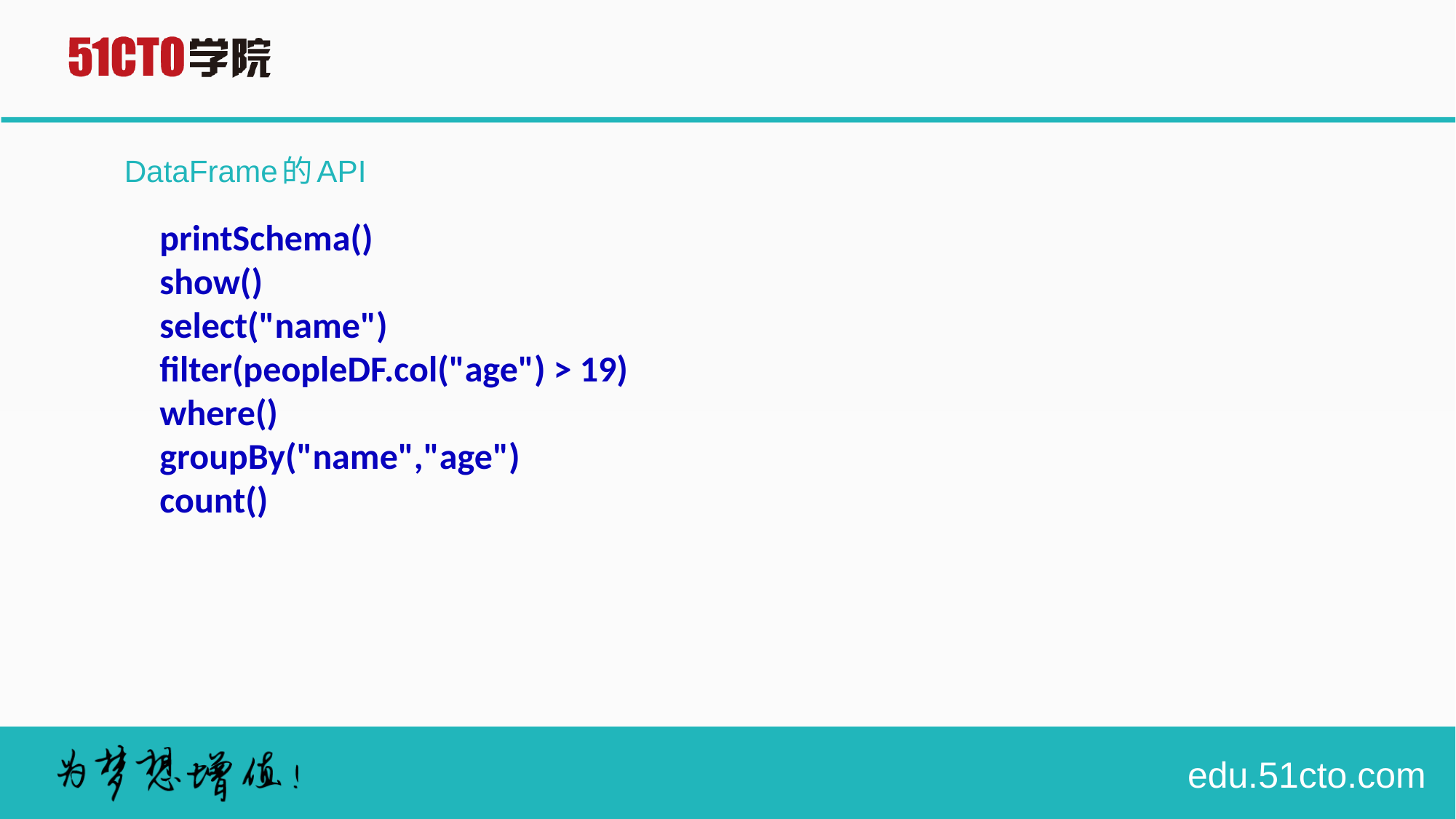

# DataFrame的API
printSchema()
show()
select("name")
filter(peopleDF.col("age") > 19)
where()
groupBy("name","age")
count()